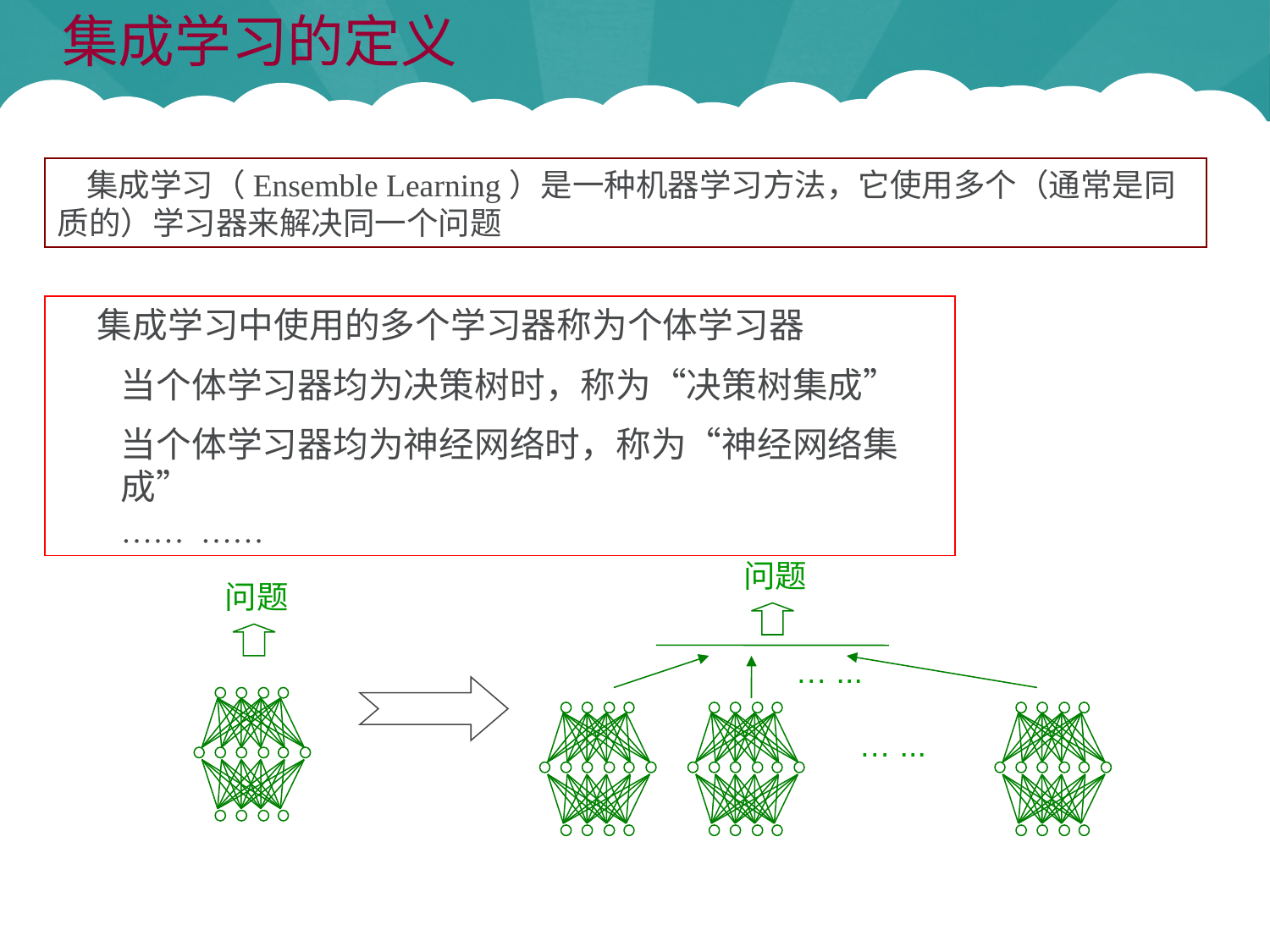

集成学习的定义
   集成学习（Ensemble Learning）是一种机器学习方法，它使用多个（通常是同质的）学习器来解决同一个问题
    集成学习中使用的多个学习器称为个体学习器
当个体学习器均为决策树时，称为“决策树集成”
当个体学习器均为神经网络时，称为“神经网络集成”
……  ……
  问题

… ...

… ...
  问题